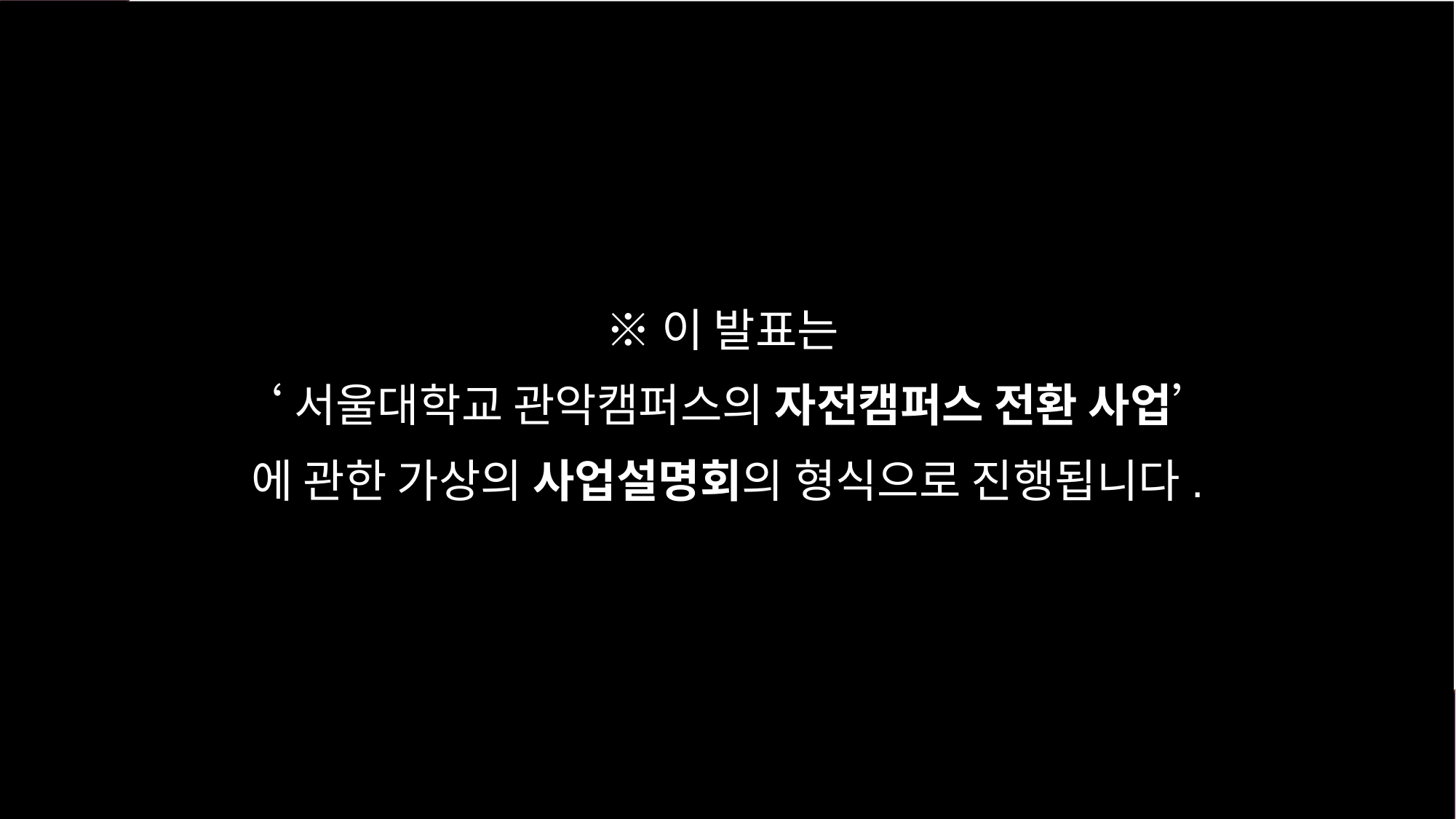

※이 발표는
‘서울대학교 관악캠퍼스의 자전캠퍼스 전환 사업’에 관한 가상의 사업설명회의 형식으로 진행됩니다.